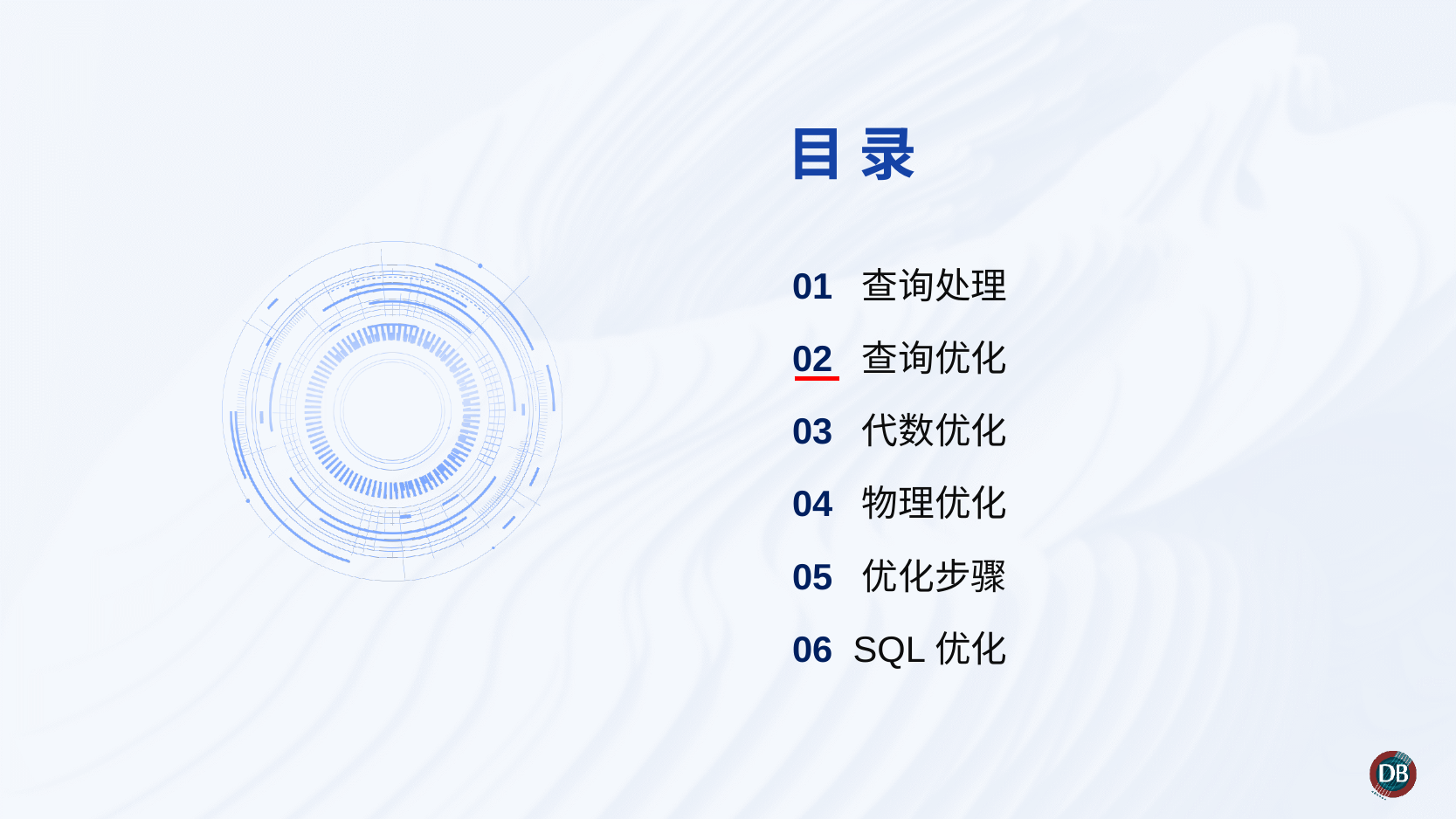

01  查询处理
02  查询优化
03  代数优化
04  物理优化
05  优化步骤
06  SQL优化